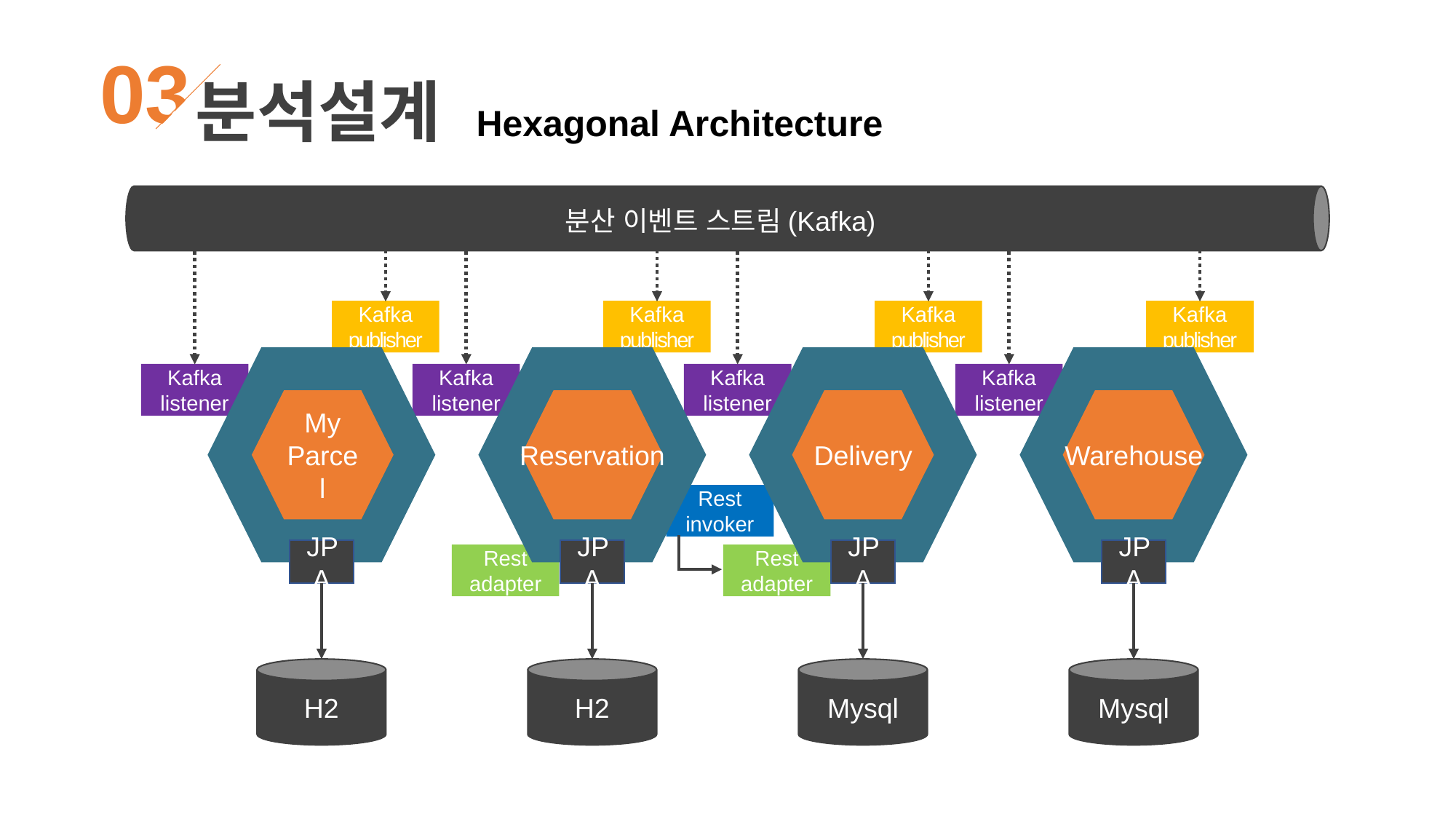

03

분석설계 Hexagonal Architecture

분산 이벤트 스트림(Kafka)
Kafka
publisher
Kafka
publisher
Kafka
publisher
Kafka
publisher

My
Parcel

Kafka
listener
Kafka
listener
Kafka
listener
Kafka
listener
Reservation
Delivery
Warehouse
Rest
invoker
JPA
JPA
JPA
JPA
Rest
adapter
Rest
adapter
H2
H2
Mysql
Mysql